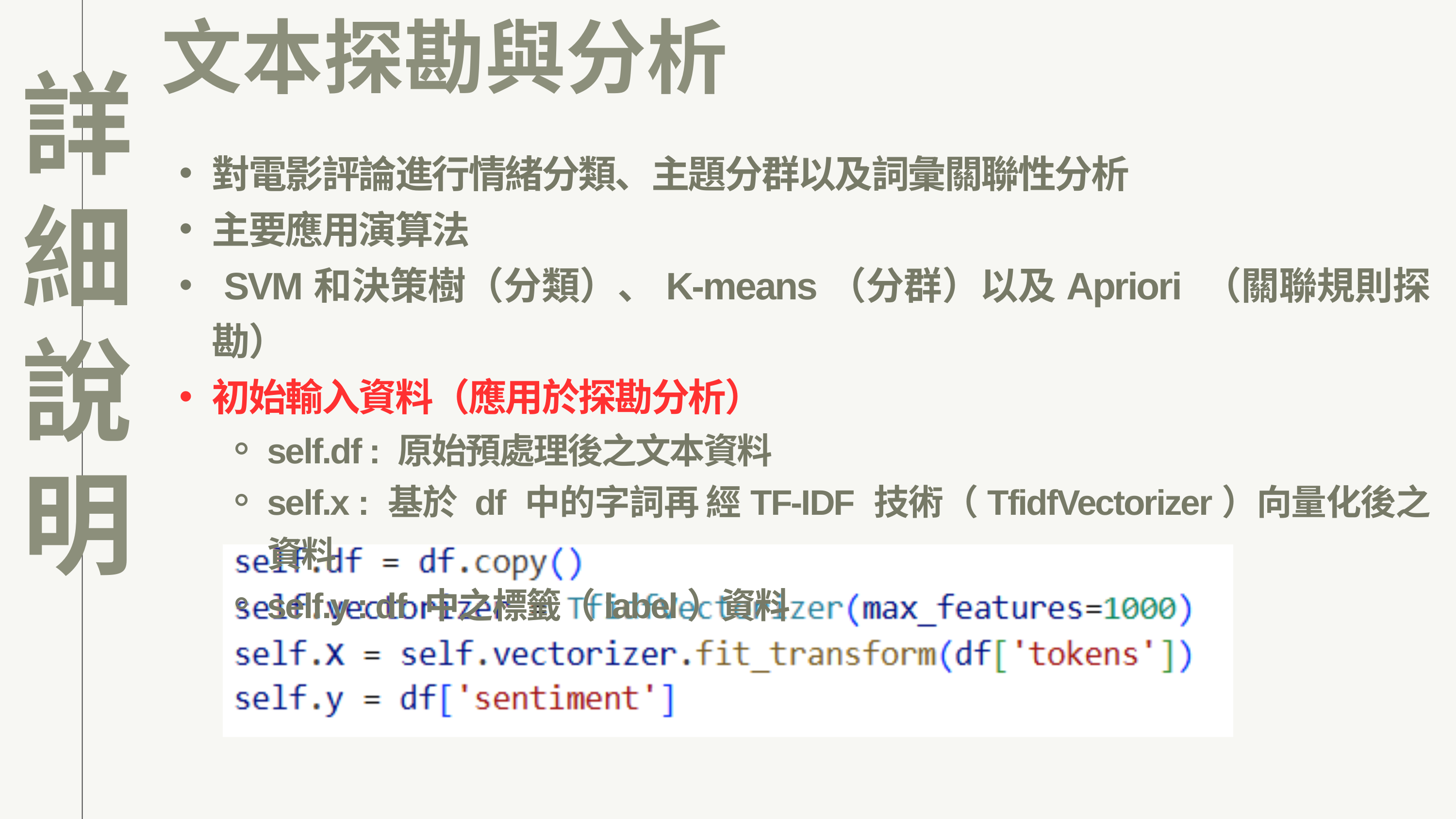

文本探勘與分析
詳細說明
對電影評論進行情緒分類、主題分群以及詞彙關聯性分析
主要應用演算法
 SVM和決策樹（分類）、K-means（分群）以及Apriori （關聯規則探勘）
初始輸入資料（應用於探勘分析）
self.df : 原始預處理後之文本資料
self.x : 基於 df 中的字詞再 經TF-IDF 技術（TfidfVectorizer）向量化後之資料
self.y : df 中之標籤（label）資料